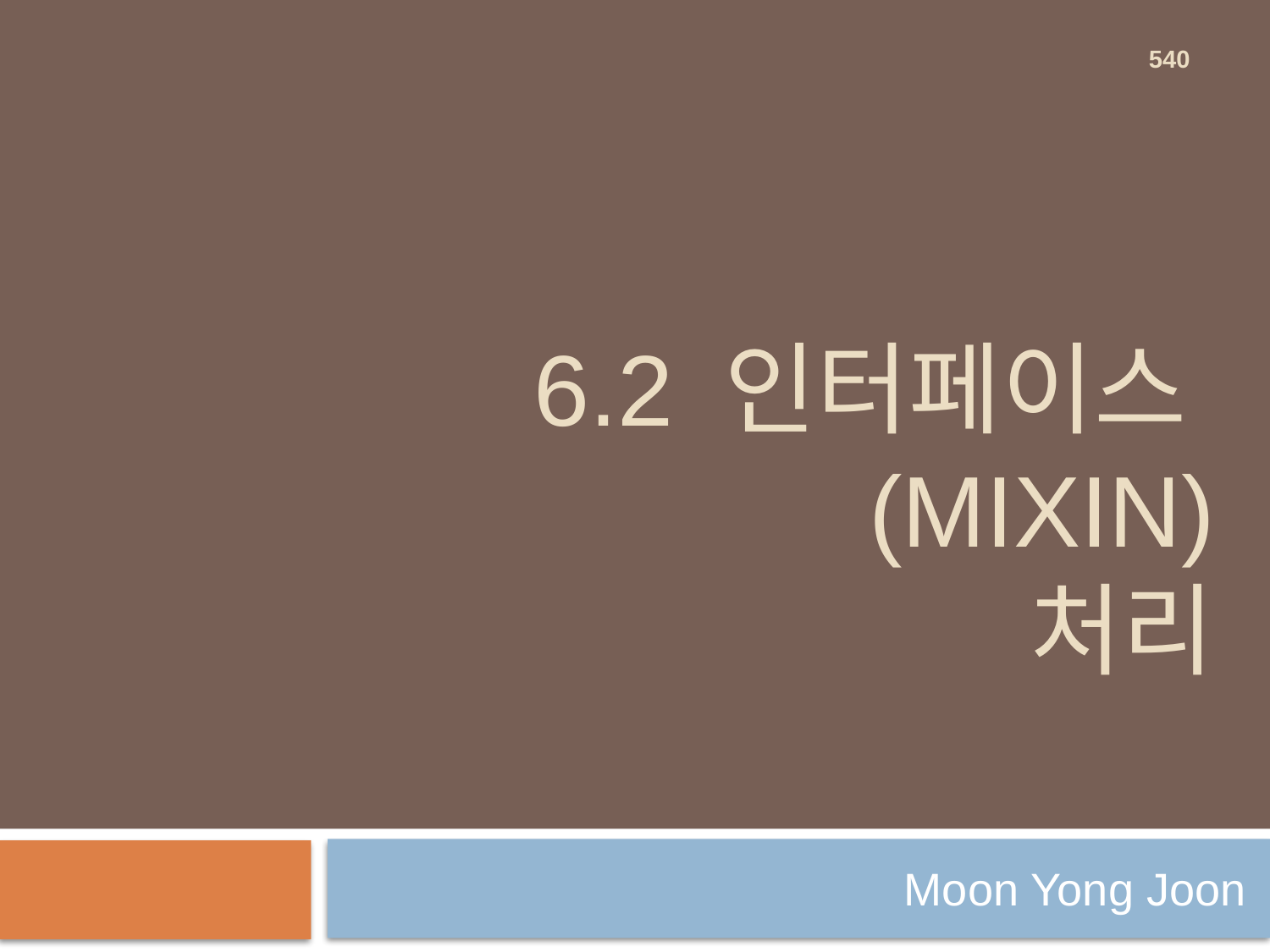

540
# 6.2 인터페이스 (Mixin) 처리
Moon Yong Joon